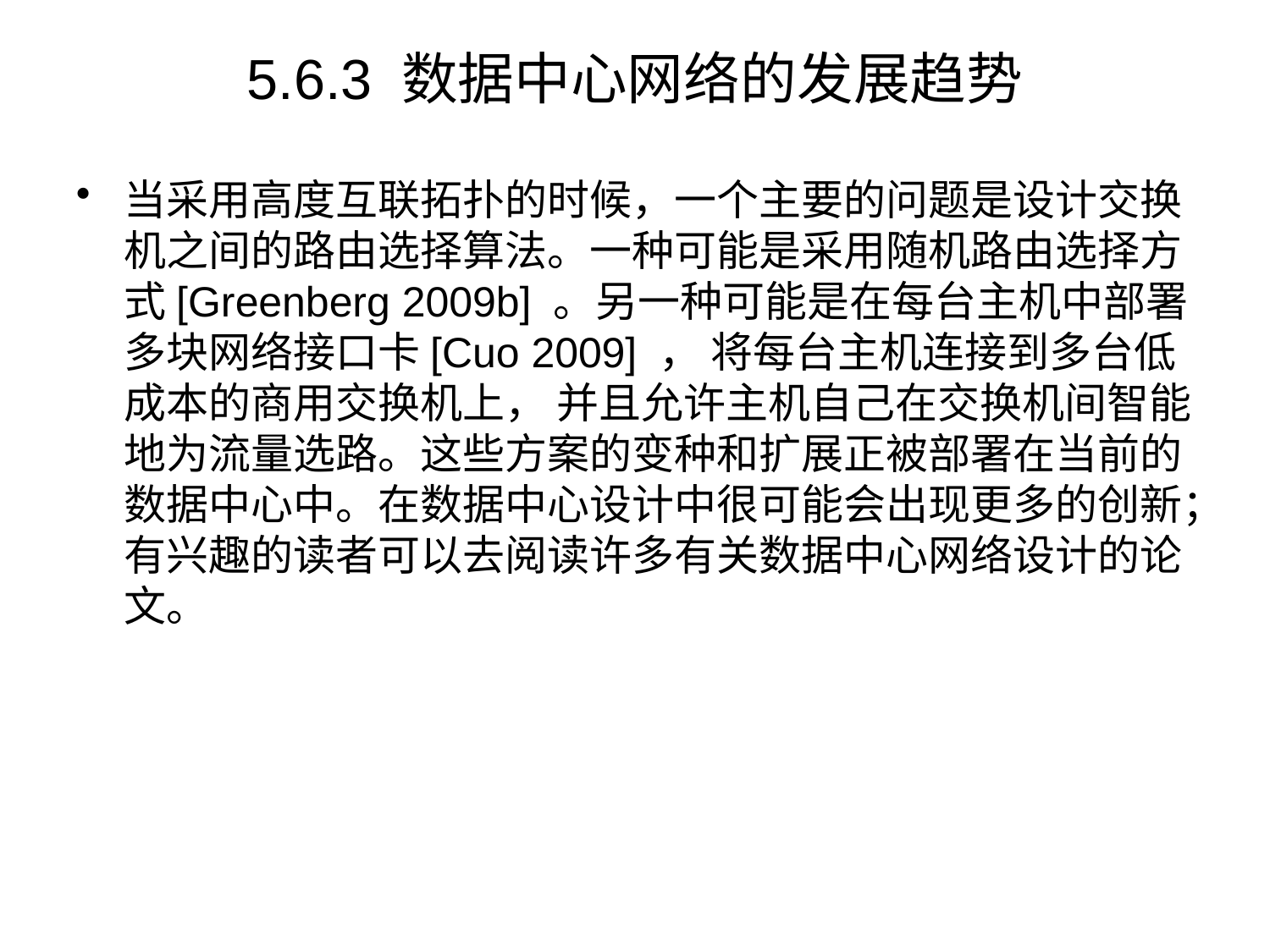

# 5.6.3 数据中心网络的发展趋势
当采用高度互联拓扑的时候，一个主要的问题是设计交换机之间的路由选择算法。一种可能是采用随机路由选择方式[Greenberg 2009b] 。另一种可能是在每台主机中部署多块网络接口卡[Cuo 2009] ， 将每台主机连接到多台低成本的商用交换机上， 并且允许主机自己在交换机间智能地为流量选路。这些方案的变种和扩展正被部署在当前的数据中心中。在数据中心设计中很可能会出现更多的创新；有兴趣的读者可以去阅读许多有关数据中心网络设计的论文。